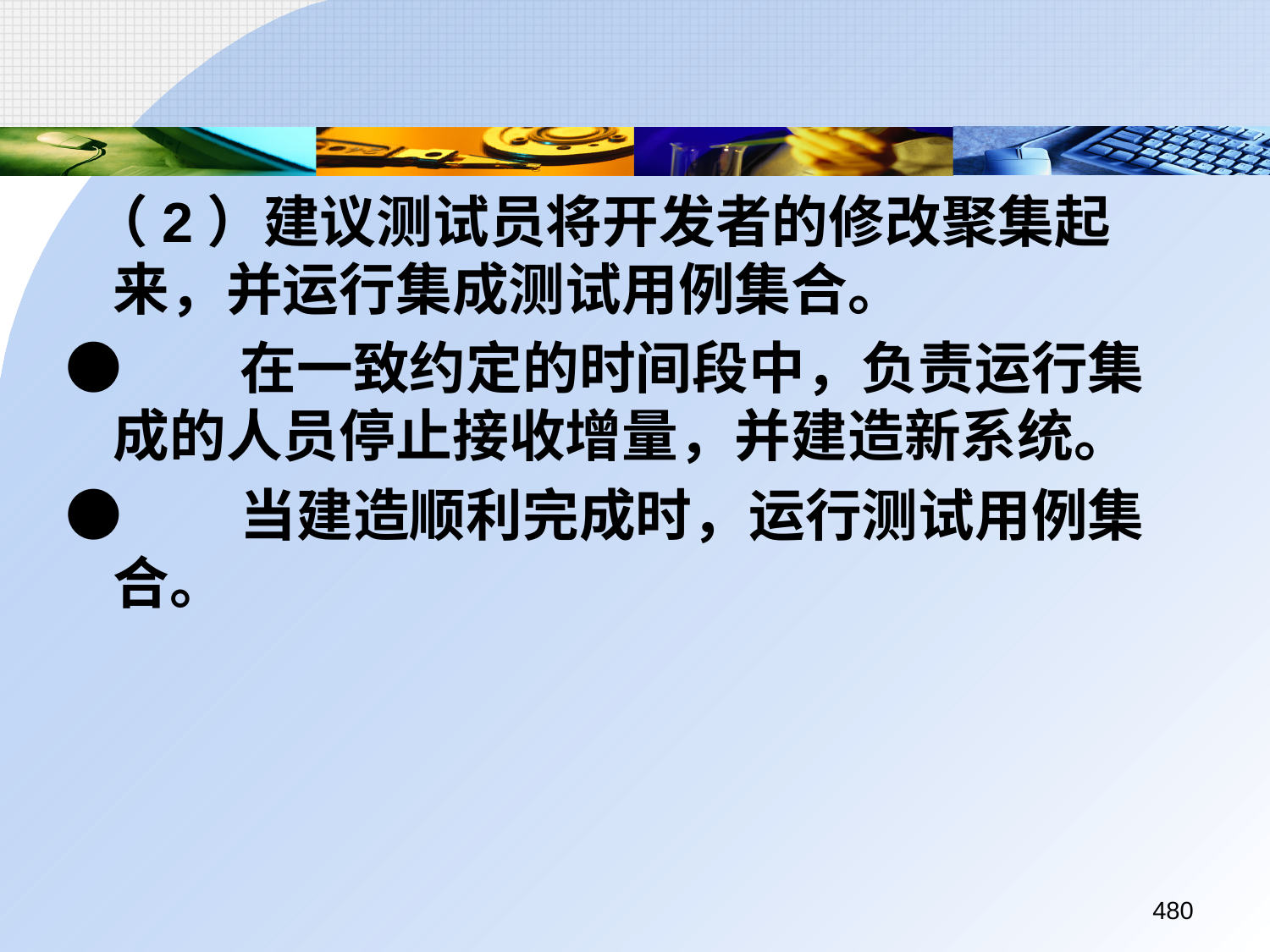

（2）建议测试员将开发者的修改聚集起来，并运行集成测试用例集合。
●	在一致约定的时间段中，负责运行集成的人员停止接收增量，并建造新系统。
●	当建造顺利完成时，运行测试用例集合。
480